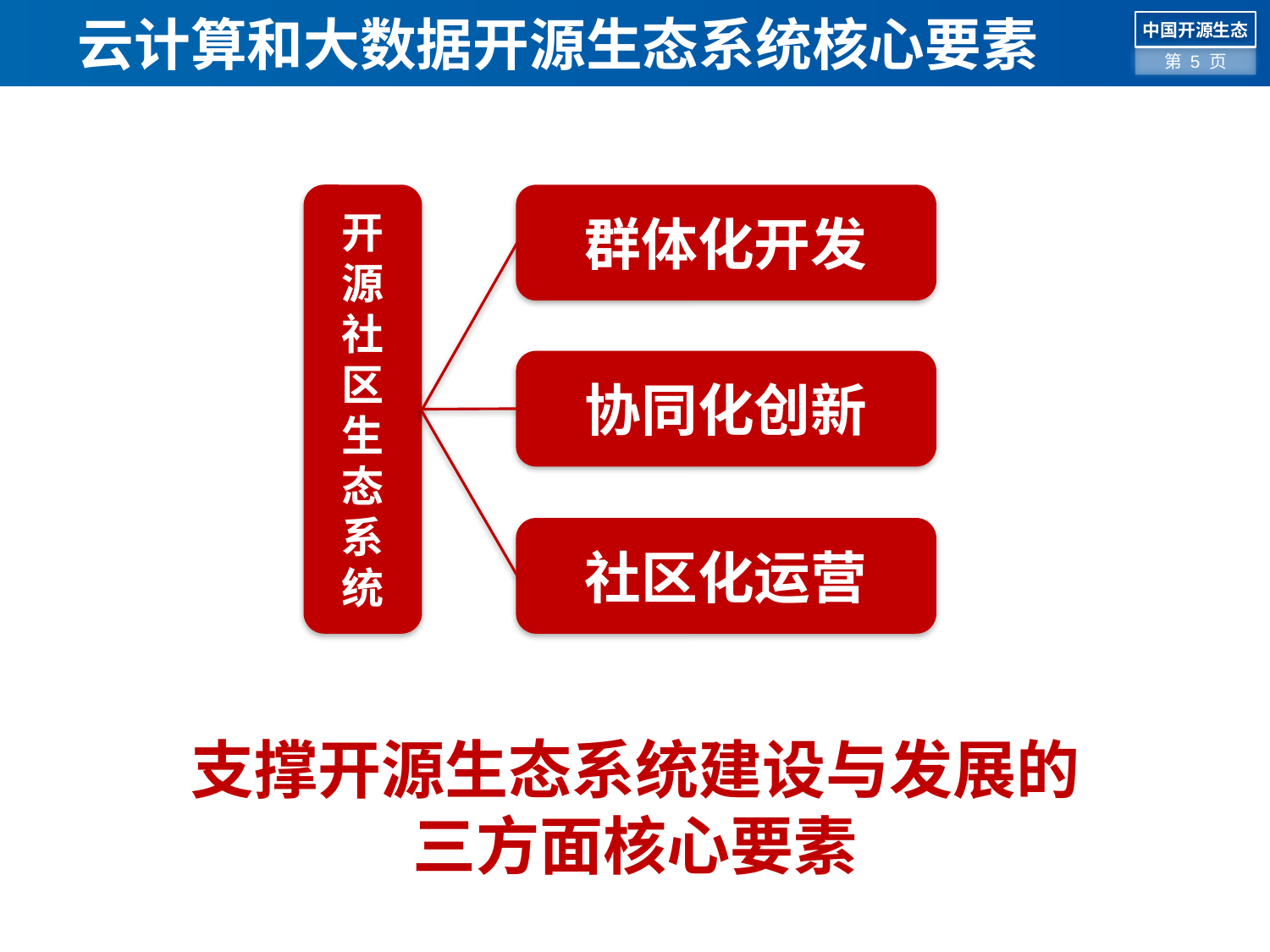

# 云计算和大数据开源生态系统核心要素
开源社区生态系统
群体化开发
协同化创新
社区化运营
支撑开源生态系统建设与发展的
三方面核心要素